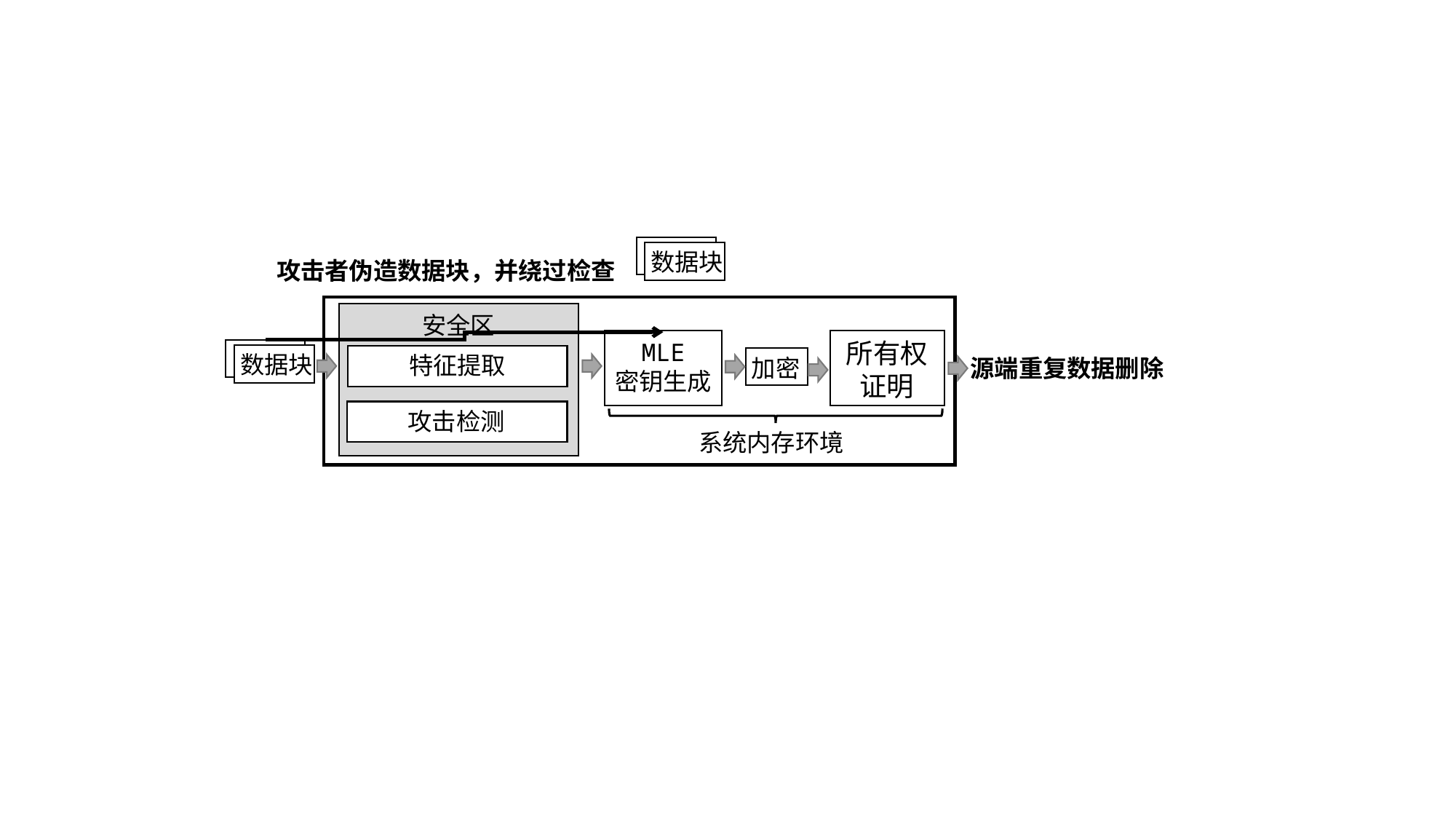

数据块

攻击者伪造数据块，并绕过检查

安全区
特征提取

攻击检测

MLE
密钥生成

所有权
证明

数据块

加密
源端重复数据删除

系统内存环境